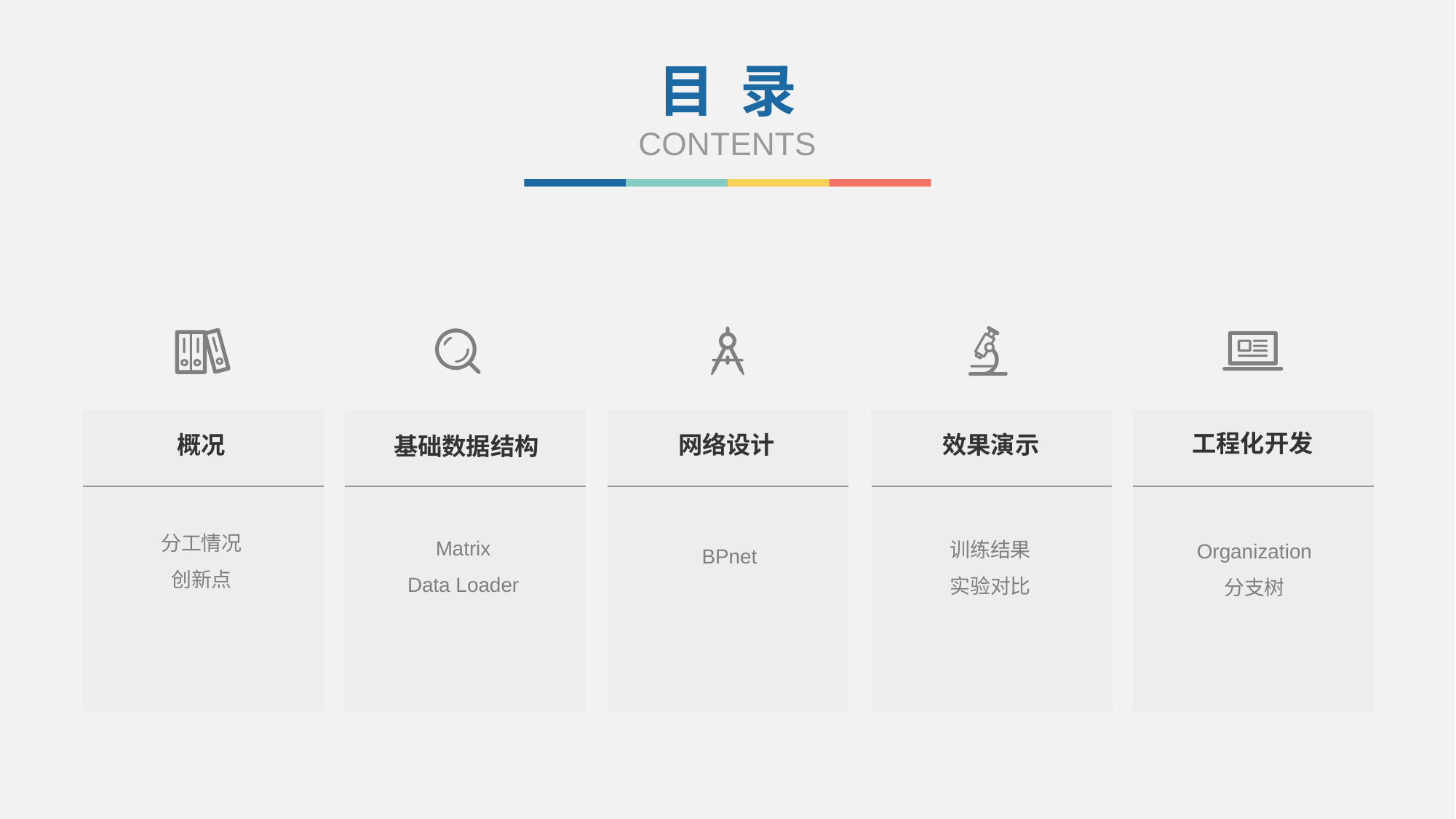

目  录
CONTENTS

工程化开发
概况
网络设计
效果演示
基础数据结构
分工情况
创新点
Matrix
Data Loader
训练结果
实验对比
Organization
分支树
BPnet